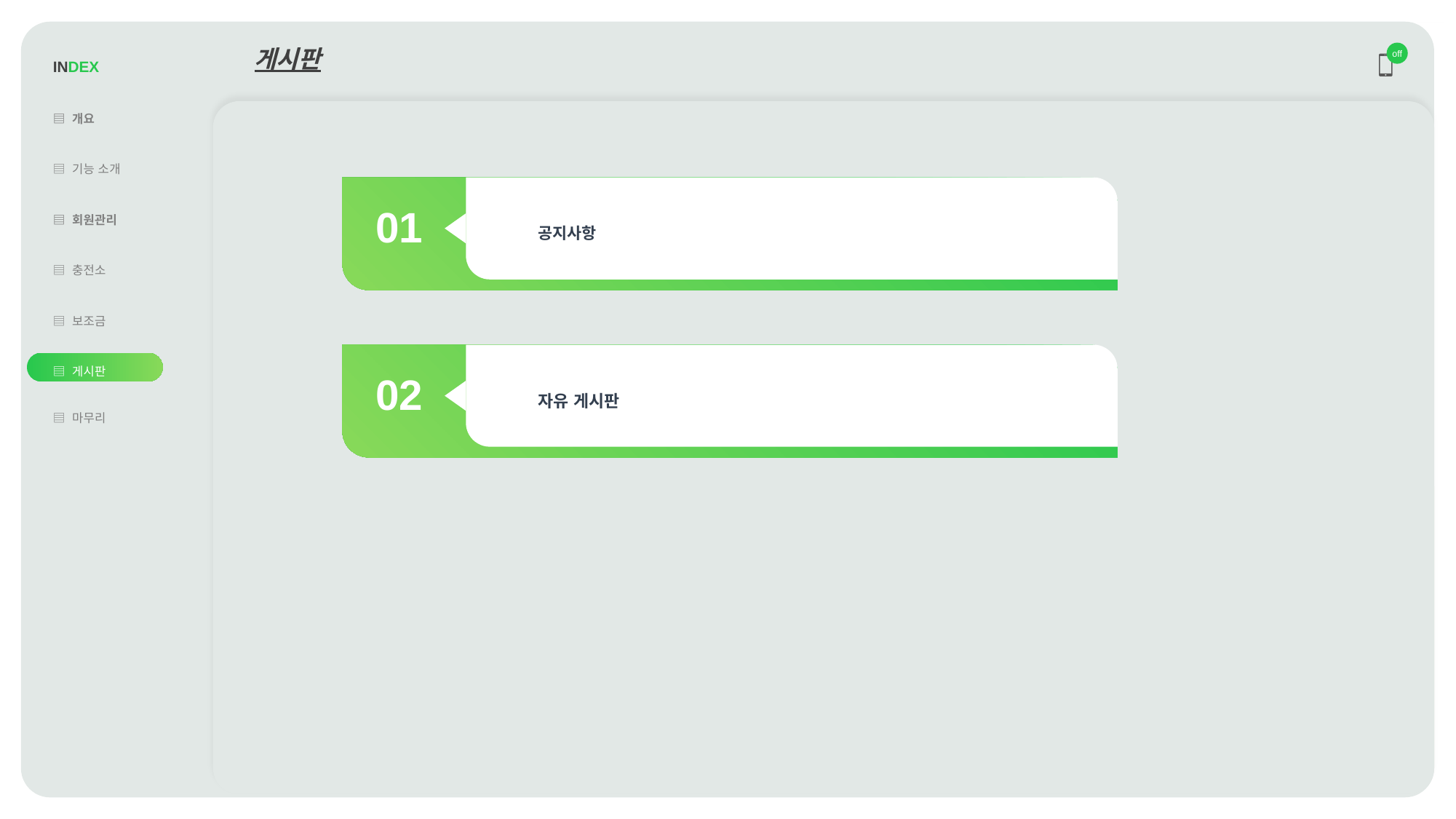

| INDEX |
| --- |
| ▤ 개요 |
| ▤ 기능 소개 |
| ▤ 회원관리 |
| ▤ 충전소 |
| ▤ 보조금 |
| ▤ 게시판 |
| ▤ 마무리 |
|  |
게시판
off

01
공지사항

02
자유 게시판